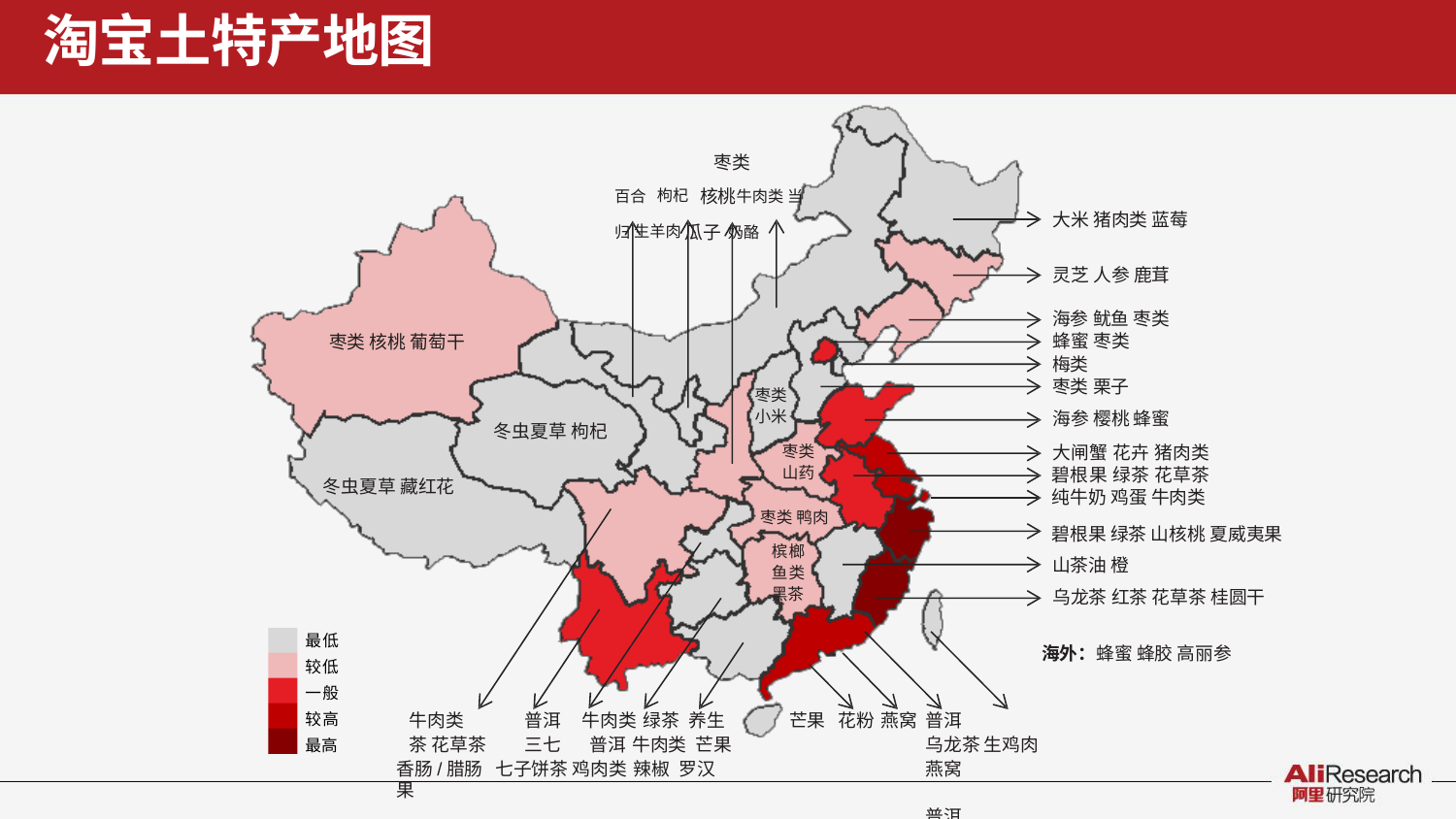

淘宝土特产地图

枣类
百合  枸杞  核桃牛肉类 当归 生羊肉 瓜子 奶酪
大米 猪肉类 蓝莓

灵芝 人参 鹿茸

海参 鱿鱼 枣类 蜂蜜 枣类
梅类
枣类 栗子
海参 樱桃 蜂蜜
大闸蟹 花卉 猪肉类 碧根果 绿茶 花草茶 纯牛奶 鸡蛋 牛肉类

枣类 核桃 葡萄干

枣类 小米

冬虫夏草 枸杞
枣类 山药

冬虫夏草 藏红花

枣类 鸭肉

碧根果 绿茶 山核桃 夏威夷果
山茶油 橙
乌龙茶 红茶 花草茶 桂圆干

槟榔 鱼类 黑茶

最低 较低 一般 较高 最高

海外：蜂蜜 蜂胶 高丽参

牛肉类	普洱	牛肉类 绿茶  养生茶 花草茶	三七	  普洱 牛肉类  芒果
香肠/腊肠   七子饼茶 鸡肉类 辣椒  罗汉果
芒果   花粉 燕窝  普洱	乌龙茶 生鸡肉	燕窝		普洱
椰子片	乌龙茶   咖啡豆